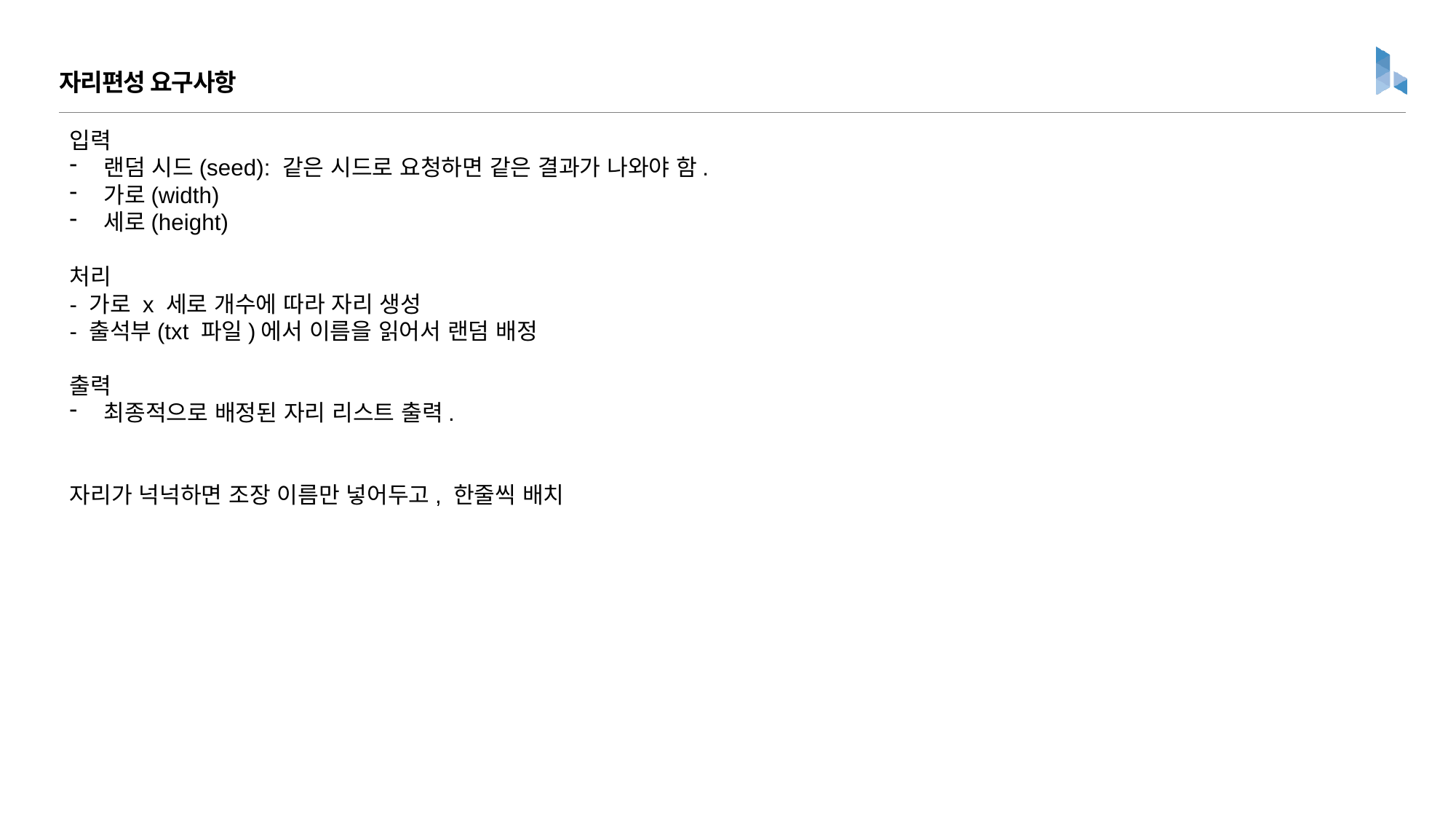

자리편성 요구사항
입력
랜덤 시드(seed): 같은 시드로 요청하면 같은 결과가 나와야 함.
가로(width)
세로(height)

처리
- 가로 x 세로 개수에 따라 자리 생성
- 출석부(txt 파일)에서 이름을 읽어서 랜덤 배정

출력
최종적으로 배정된 자리 리스트 출력.

자리가 넉넉하면 조장 이름만 넣어두고, 한줄씩 배치